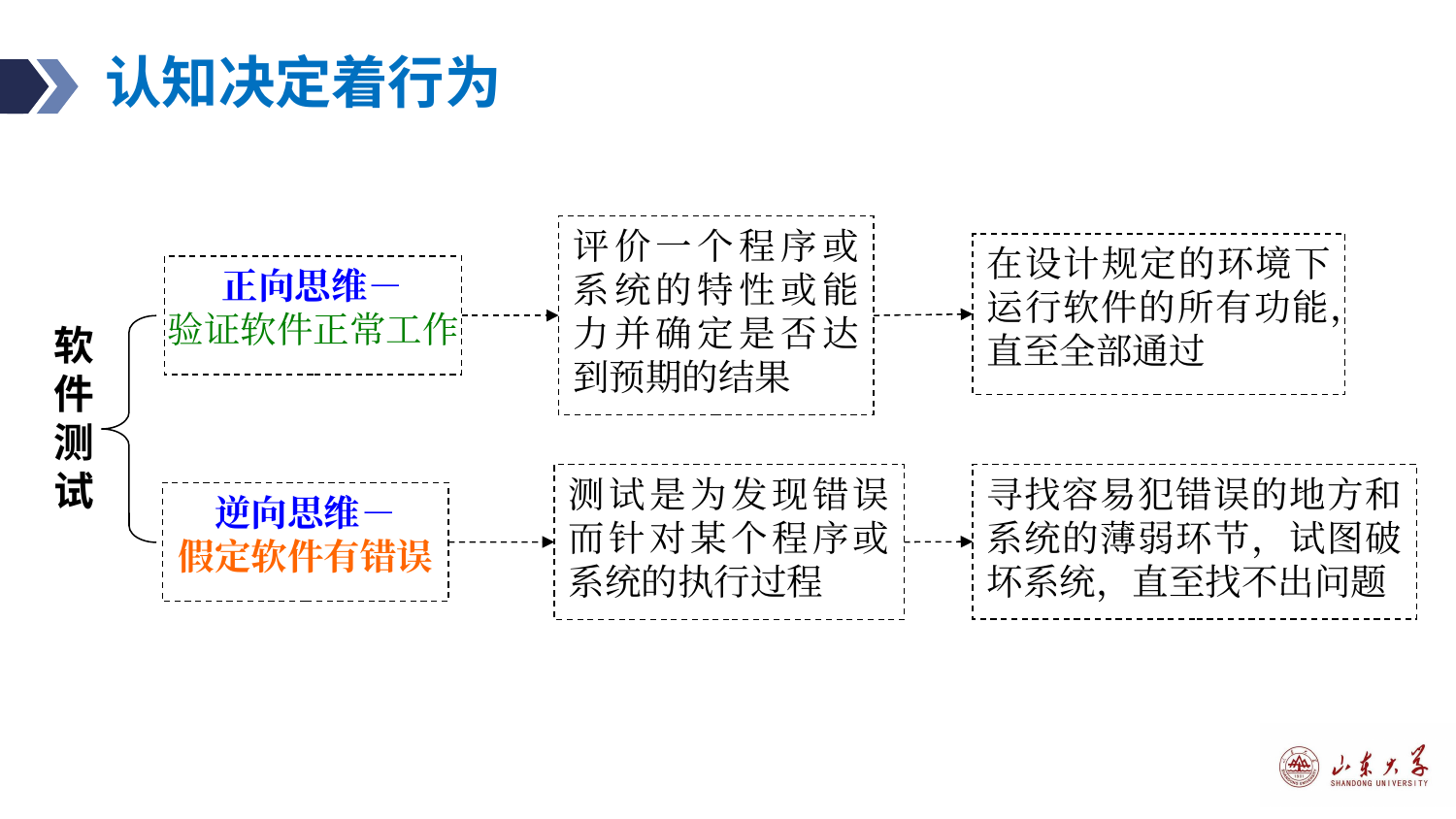

# 认知决定着行为
评价一个程序或系统的特性或能力并确定是否达到预期的结果
在设计规定的环境下运行软件的所有功能，直至全部通过
正向思维－
验证软件正常工作
软件测试

测试是为发现错误而针对某个程序或系统的执行过程
寻找容易犯错误的地方和系统的薄弱环节，试图破坏系统，直至找不出问题
逆向思维－
假定软件有错误